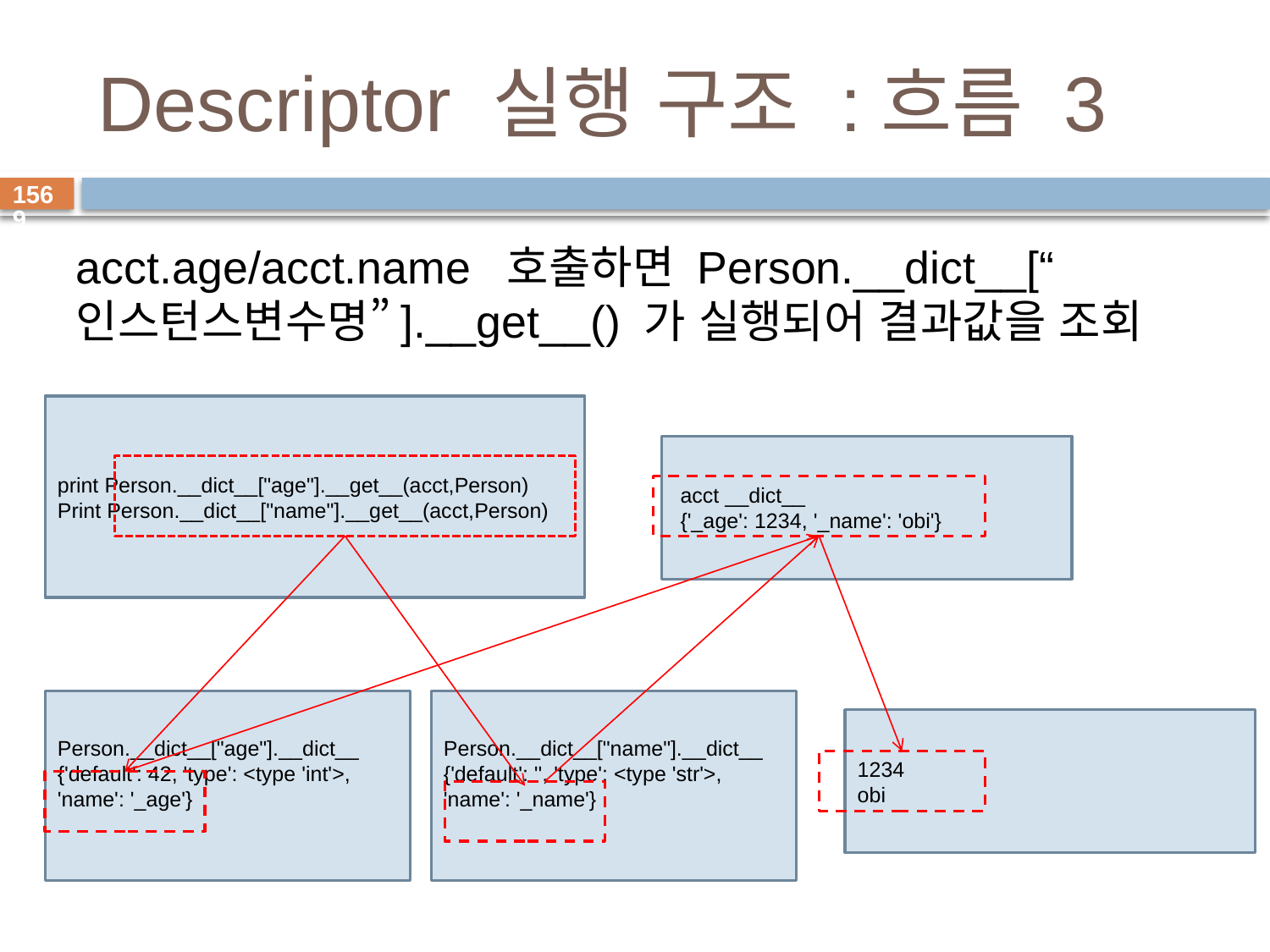

# Descriptor 실행 구조 :흐름 3
1569
acct.age/acct.name  호출하면 Person.__dict__[“인스턴스변수명”].__get__() 가 실행되어 결과값을 조회
print Person.__dict__["age"].__get__(acct,Person)
Print Person.__dict__["name"].__get__(acct,Person)
 acct __dict__
 {'_age': 1234, '_name': 'obi'}

Person.__dict__["age"].__dict__
{'default': 42, 'type': <type 'int'>, 'name': '_age'}

Person.__dict__["name"].__dict__
{'default': '', 'type': <type 'str'>, 'name': '_name'}

1234
obi